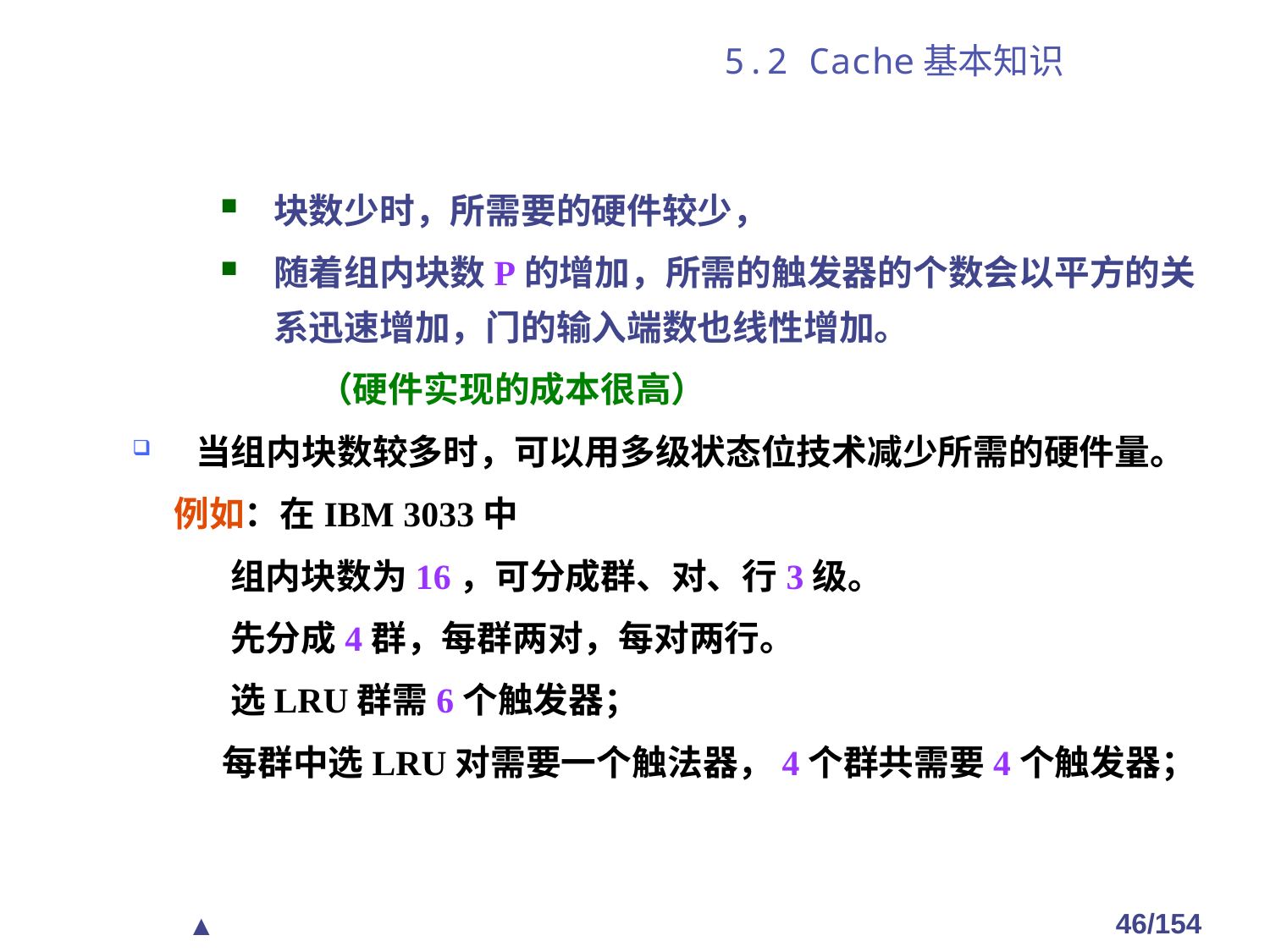

# 5.2 Cache基本知识
块数少时，所需要的硬件较少，
随着组内块数P的增加，所需的触发器的个数会以平方的关系迅速增加，门的输入端数也线性增加。
           （硬件实现的成本很高）
当组内块数较多时，可以用多级状态位技术减少所需的硬件量。
               例如：在IBM 3033中
                      组内块数为16，可分成群、对、行3级。
                      先分成4群，每群两对，每对两行。
                      选LRU群需6个触发器；
                     每群中选LRU对需要一个触法器，4个群共需要4个触发器；